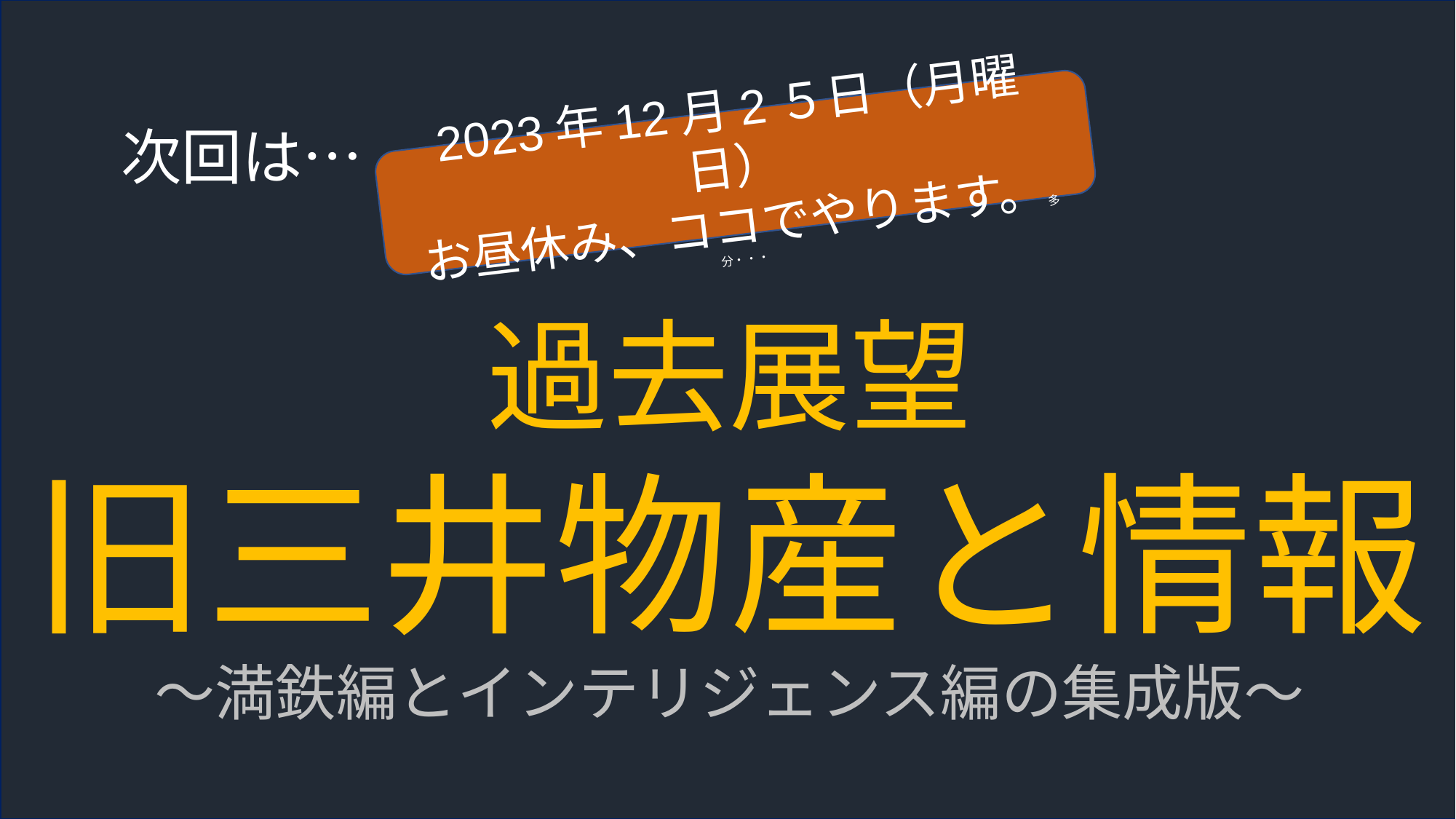

2023年12月2５日（月曜日）
お昼休み、ココでやります。多分・・・
次回は…
過去展望
旧三井物産と情報
～満鉄編とインテリジェンス編の集成版～